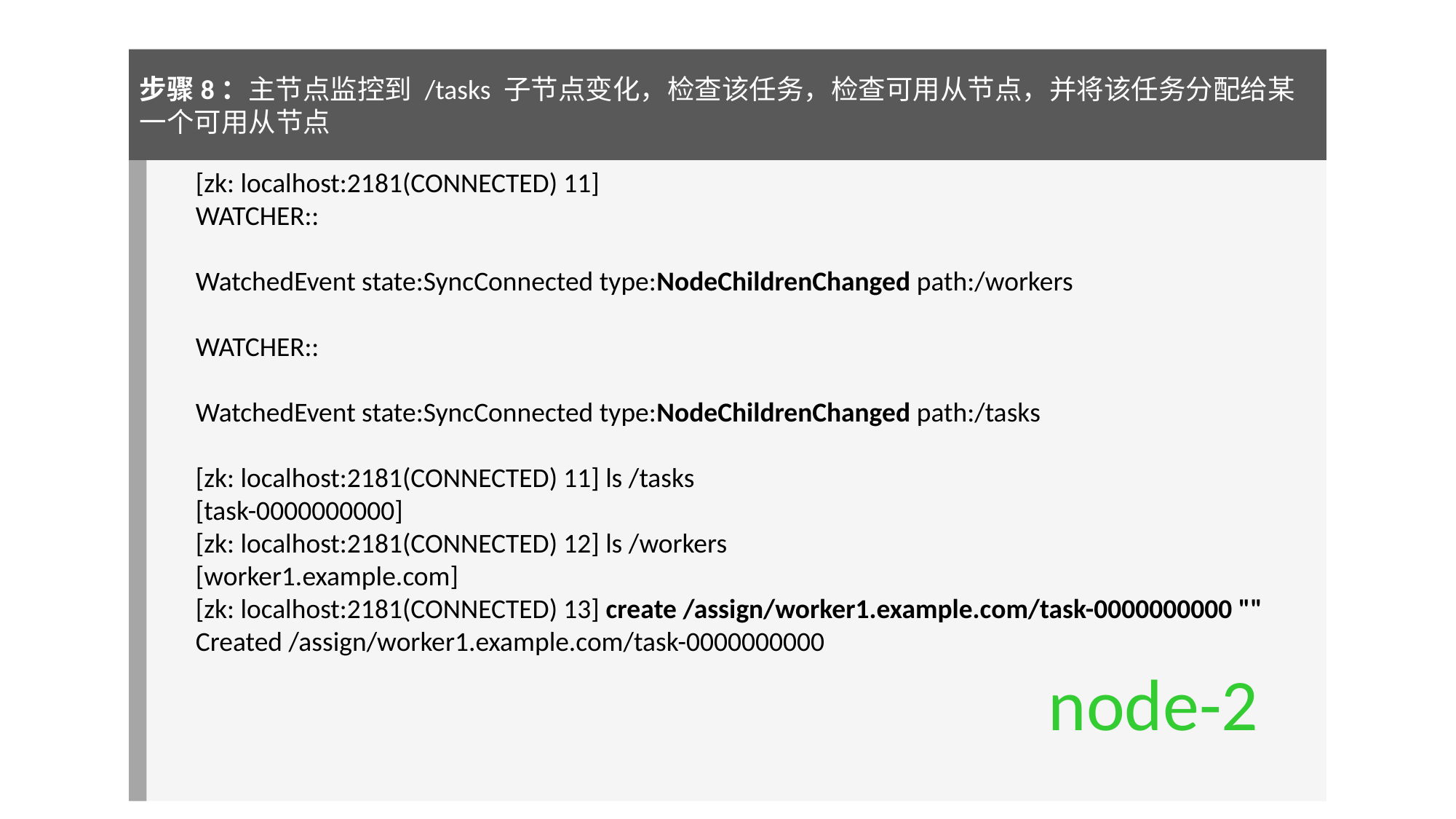

步骤8：主节点监控到 /tasks 子节点变化，检查该任务，检查可用从节点，并将该任务分配给某一个可用从节点

[zk: localhost:2181(CONNECTED) 11]
WATCHER::
WatchedEvent state:SyncConnected type:NodeChildrenChanged path:/workers
WATCHER::
WatchedEvent state:SyncConnected type:NodeChildrenChanged path:/tasks
[zk: localhost:2181(CONNECTED) 11] ls /tasks
[task-0000000000]
[zk: localhost:2181(CONNECTED) 12] ls /workers
[worker1.example.com]
[zk: localhost:2181(CONNECTED) 13] create /assign/worker1.example.com/task-0000000000 ""
Created /assign/worker1.example.com/task-0000000000
node-2